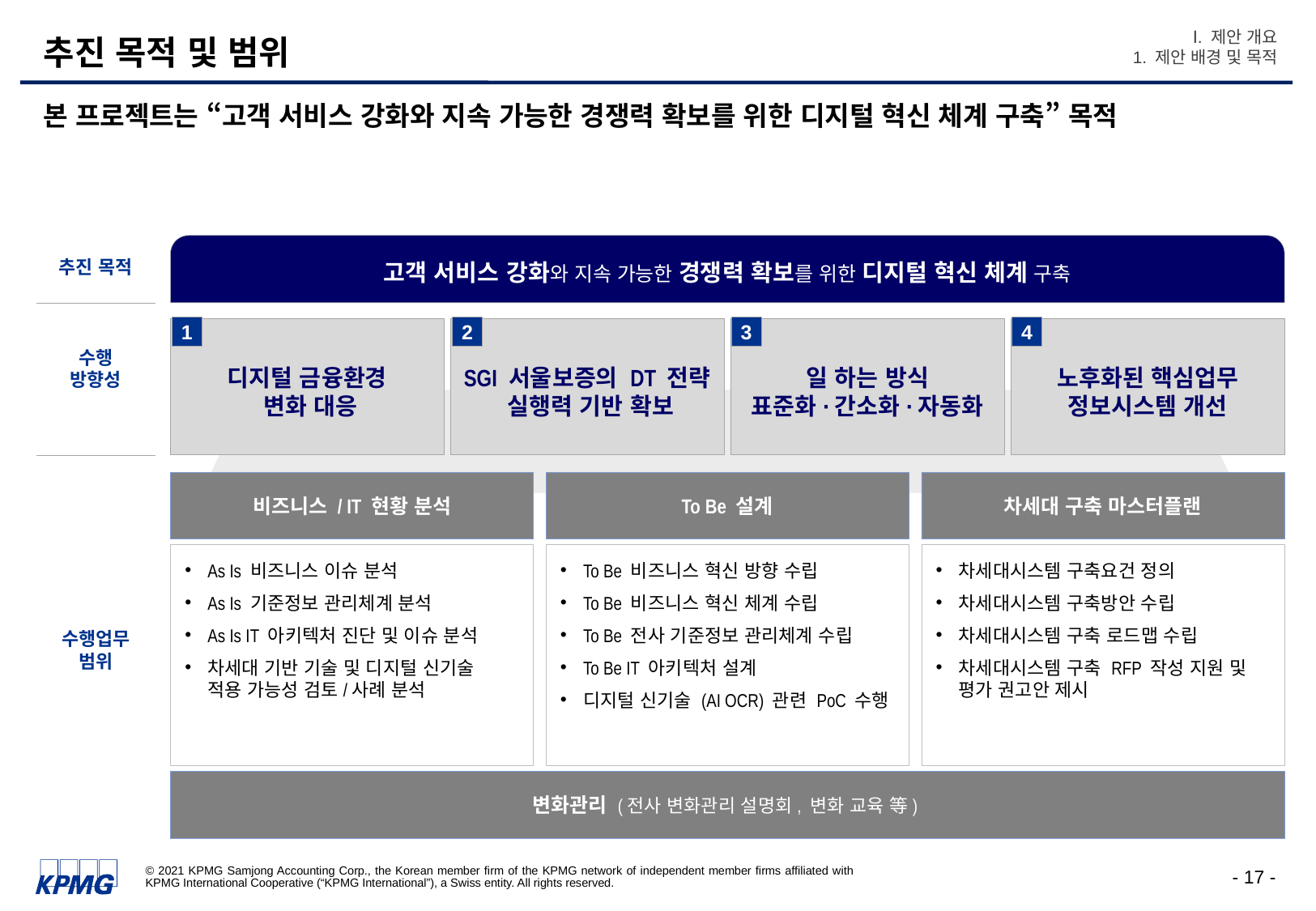

Ⅰ. 제안 개요
1. 제안 배경 및 목적
# 추진 목적 및 범위
본 프로젝트는 “고객 서비스 강화와 지속 가능한 경쟁력 확보를 위한 디지털 혁신 체계 구축” 목적
고객 서비스 강화와 지속 가능한 경쟁력 확보를 위한 디지털 혁신 체계 구축
추진 목적
수행
방향성
1
2
3
4
디지털 금융환경
 변화 대응
SGI 서울보증의 DT 전략
 실행력 기반 확보
일 하는 방식
표준화·간소화·자동화
노후화된 핵심업무
정보시스템 개선

수행업무
범위
비즈니스 / IT 현황 분석
To Be 설계
차세대 구축 마스터플랜
As Is 비즈니스 이슈 분석
As Is 기준정보 관리체계 분석
As Is IT 아키텍처 진단 및 이슈 분석
차세대 기반 기술 및 디지털 신기술
적용 가능성 검토/사례 분석
To Be 비즈니스 혁신 방향 수립
To Be 비즈니스 혁신 체계 수립
To Be 전사 기준정보 관리체계 수립
To Be IT 아키텍처 설계
디지털 신기술 (AI OCR) 관련 PoC 수행
차세대시스템 구축요건 정의
차세대시스템 구축방안 수립
차세대시스템 구축 로드맵 수립
차세대시스템 구축 RFP 작성 지원 및
평가 권고안 제시
변화관리 (전사 변화관리 설명회, 변화 교육 等)